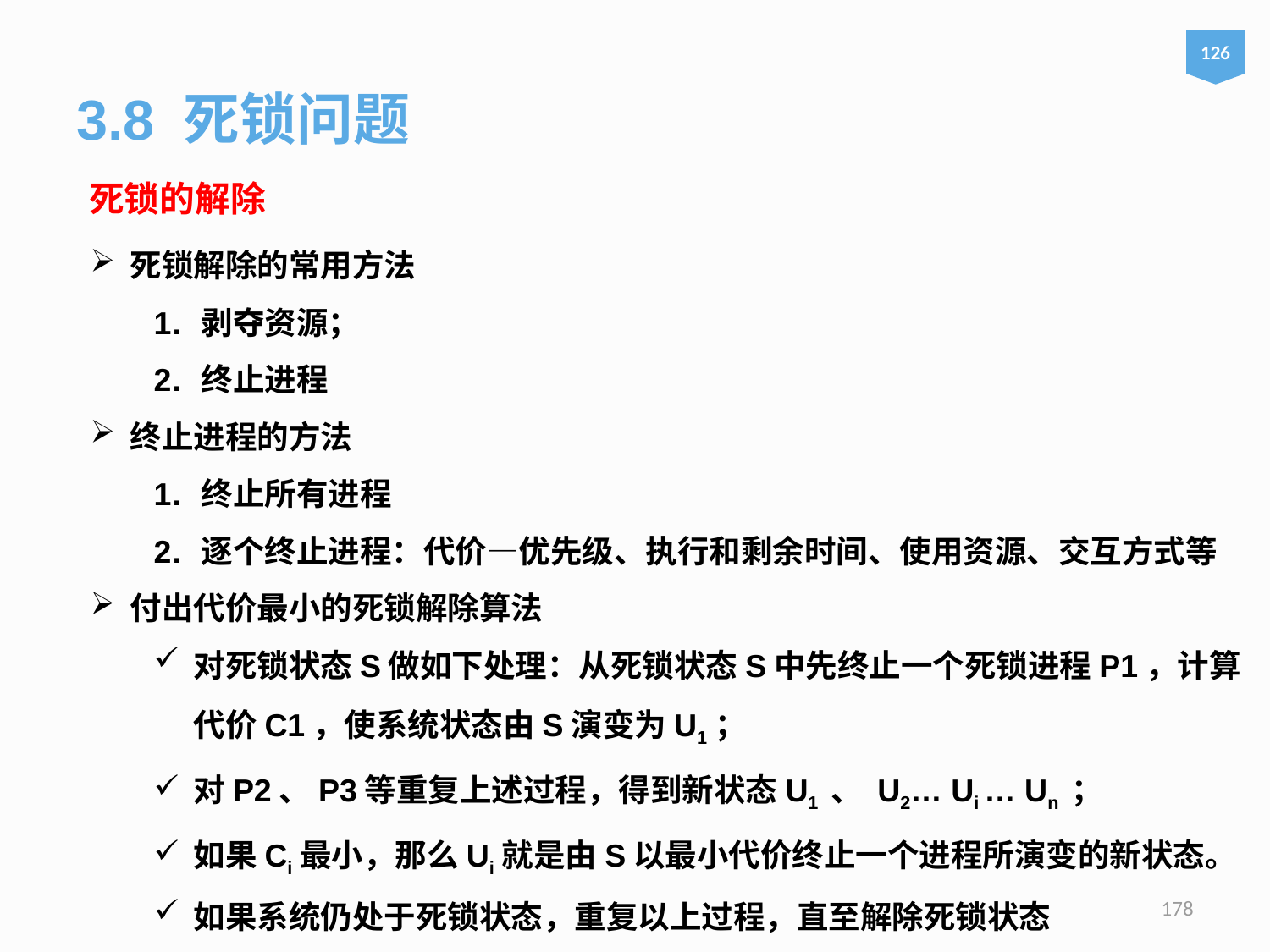

126
3.8 死锁问题
死锁的解除

死锁解除的常用方法
剥夺资源；
终止进程
终止进程的方法
终止所有进程
逐个终止进程：代价—优先级、执行和剩余时间、使用资源、交互方式等
付出代价最小的死锁解除算法
对死锁状态S做如下处理：从死锁状态S中先终止一个死锁进程P1，计算代价C1，使系统状态由S演变为U1；
对P2、P3等重复上述过程，得到新状态U1 、 U2… Ui … Un ；
如果Ci最小，那么Ui就是由S以最小代价终止一个进程所演变的新状态。
如果系统仍处于死锁状态，重复以上过程，直至解除死锁状态
178